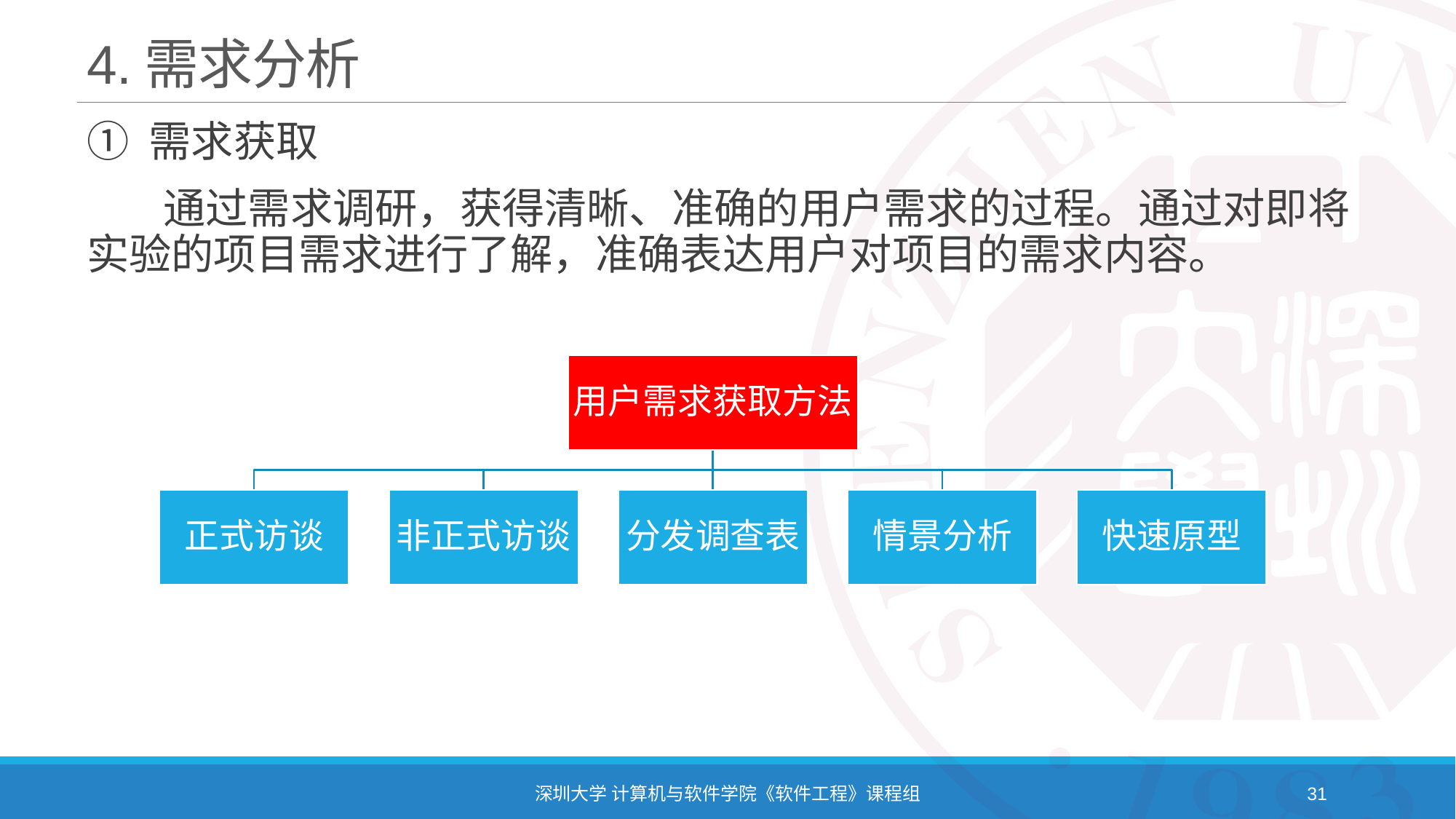

# 4.需求分析
① 需求获取
       通过需求调研，获得清晰、准确的用户需求的过程。通过对即将实验的项目需求进行了解，准确表达用户对项目的需求内容。
用户需求获取方法
正式访谈
非正式访谈
分发调查表
情景分析
快速原型
深圳大学 计算机与软件学院《软件工程》课程组
31